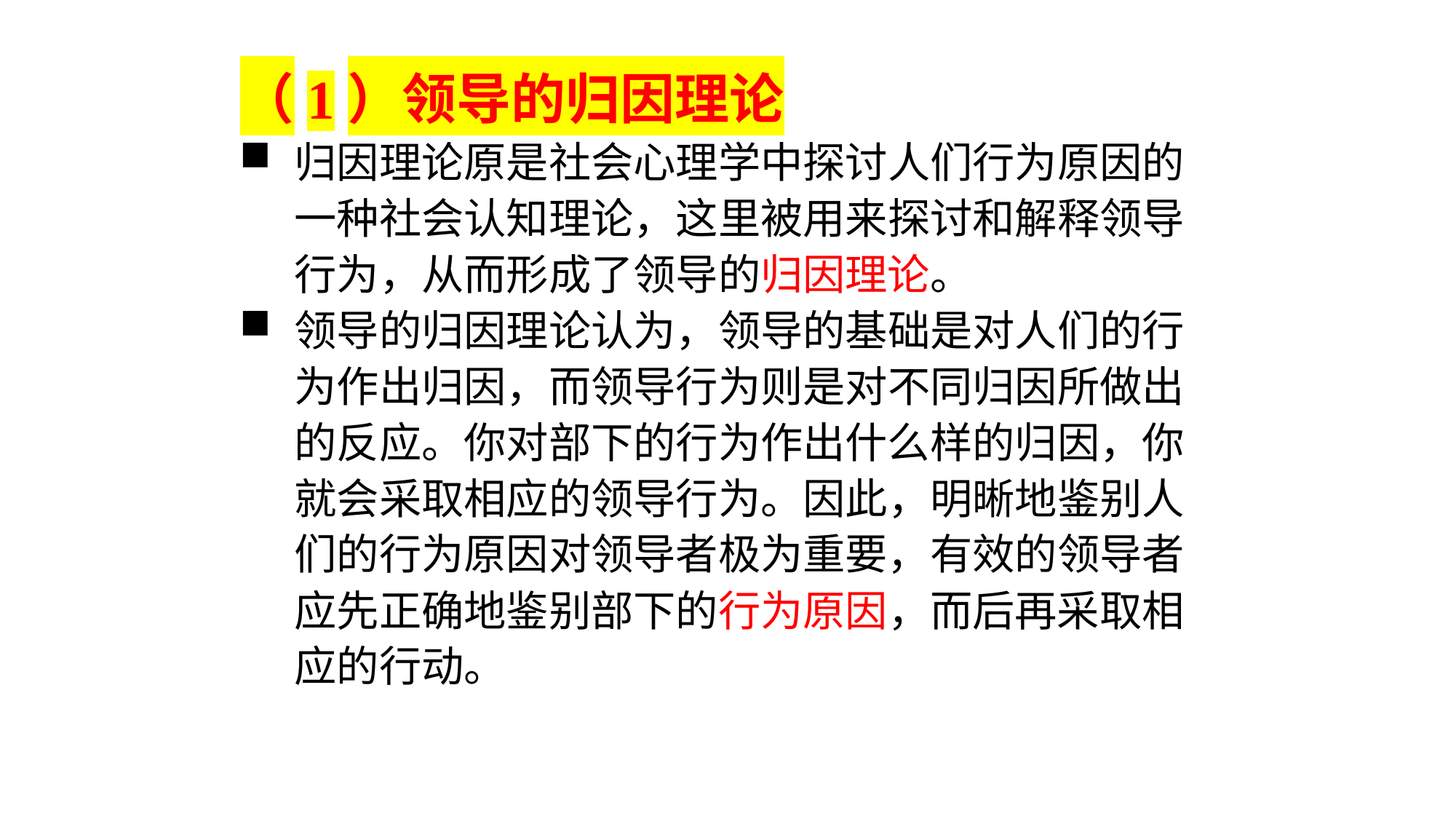

（1）领导的归因理论
归因理论原是社会心理学中探讨人们行为原因的一种社会认知理论，这里被用来探讨和解释领导行为，从而形成了领导的归因理论。
领导的归因理论认为，领导的基础是对人们的行为作出归因，而领导行为则是对不同归因所做出的反应。你对部下的行为作出什么样的归因，你就会采取相应的领导行为。因此，明晰地鉴别人们的行为原因对领导者极为重要，有效的领导者应先正确地鉴别部下的行为原因，而后再采取相应的行动。